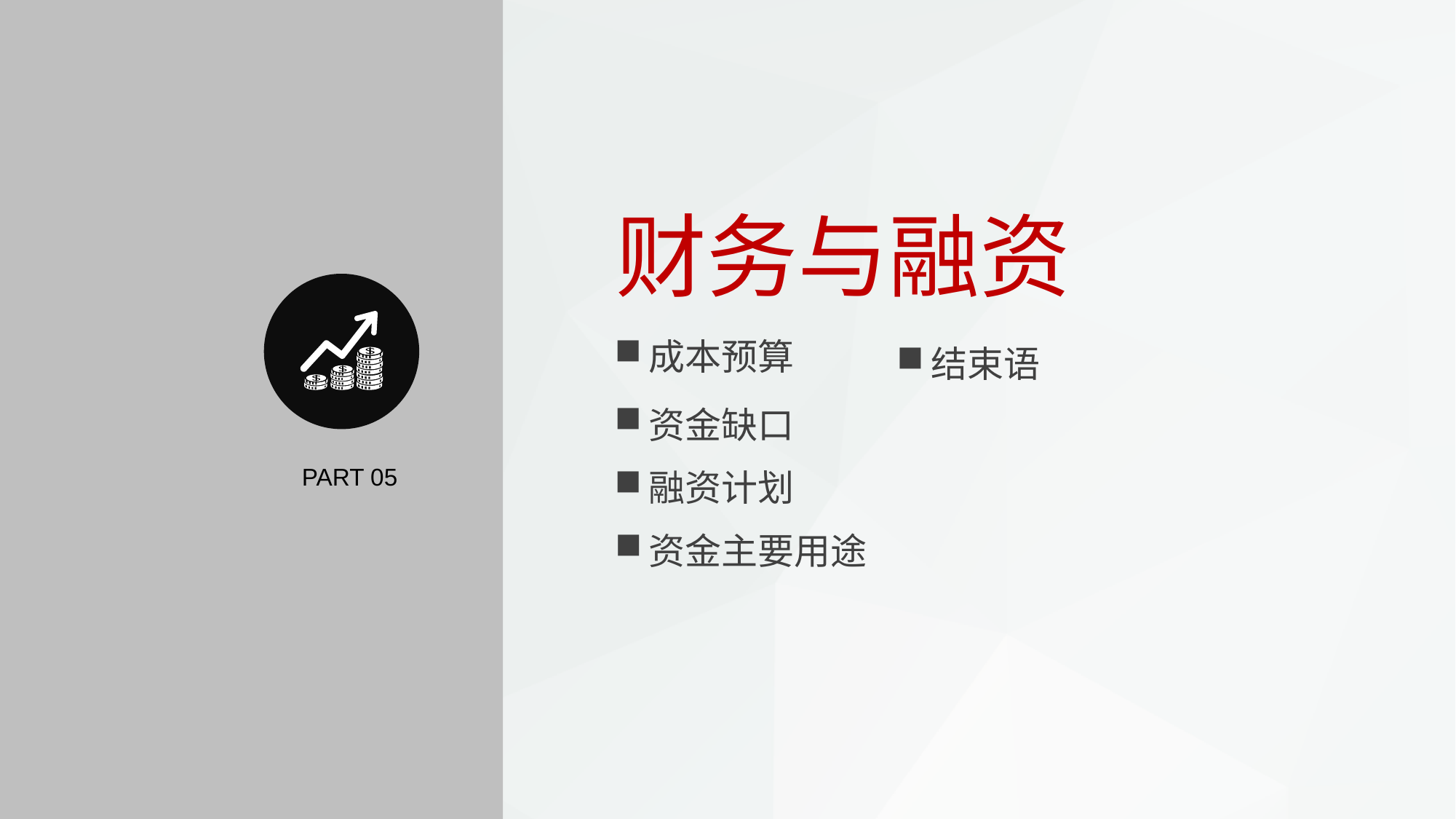

财务与融资

成本预算
结束语
资金缺口
融资计划
PART 05
资金主要用途
此文字为延迟文字  不用删除